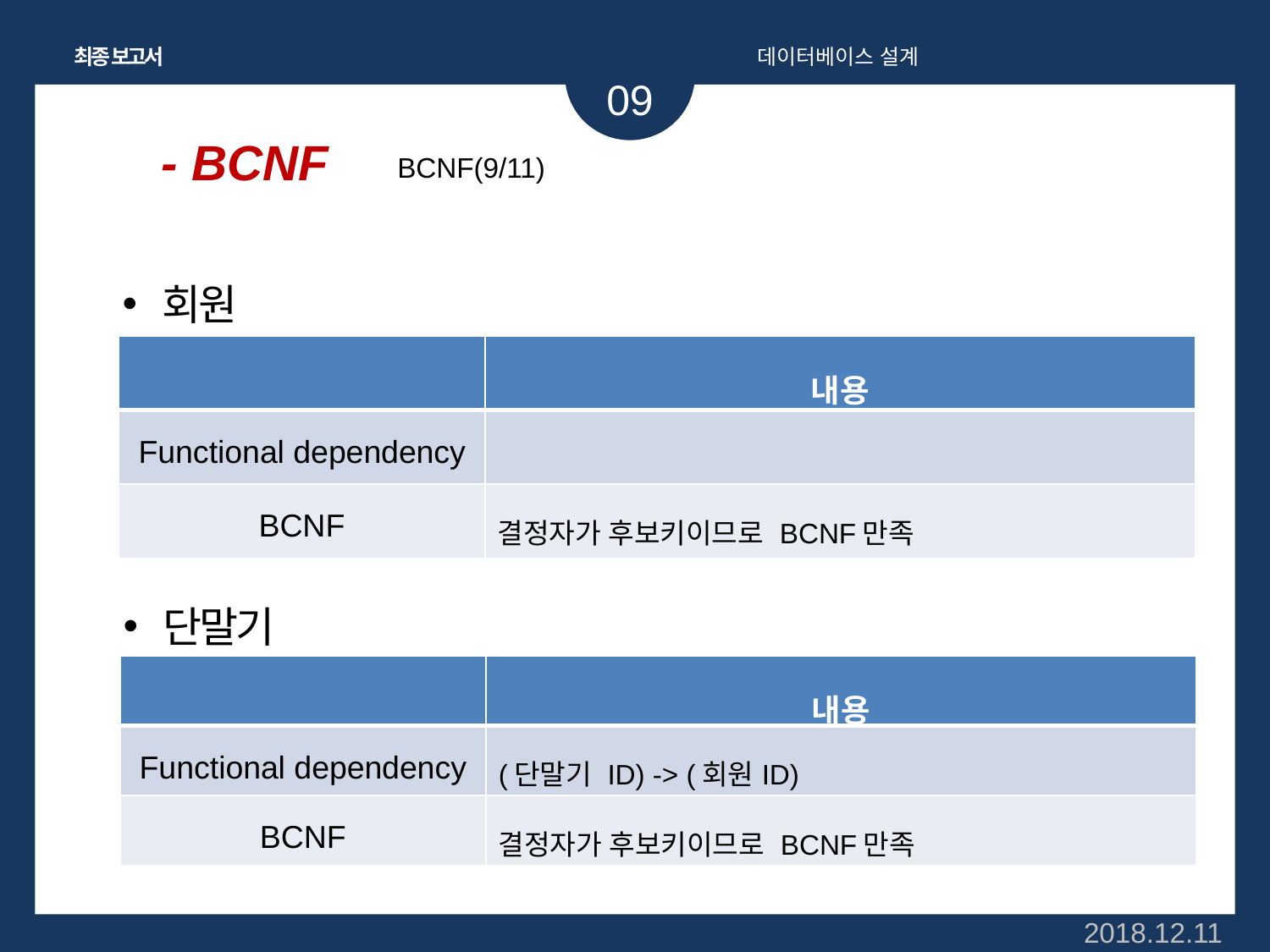

최종 보고서
데이터베이스 설계
09

- BCNF
BCNF(9/11)
회원
|  | 내용 |
| --- | --- |
| Functional dependency |  |
| BCNF | 결정자가 후보키이므로 BCNF만족 |
단말기
|  | 내용 |
| --- | --- |
| Functional dependency | (단말기 ID) -> (회원ID) |
| BCNF | 결정자가 후보키이므로 BCNF만족 |
2018.12.11